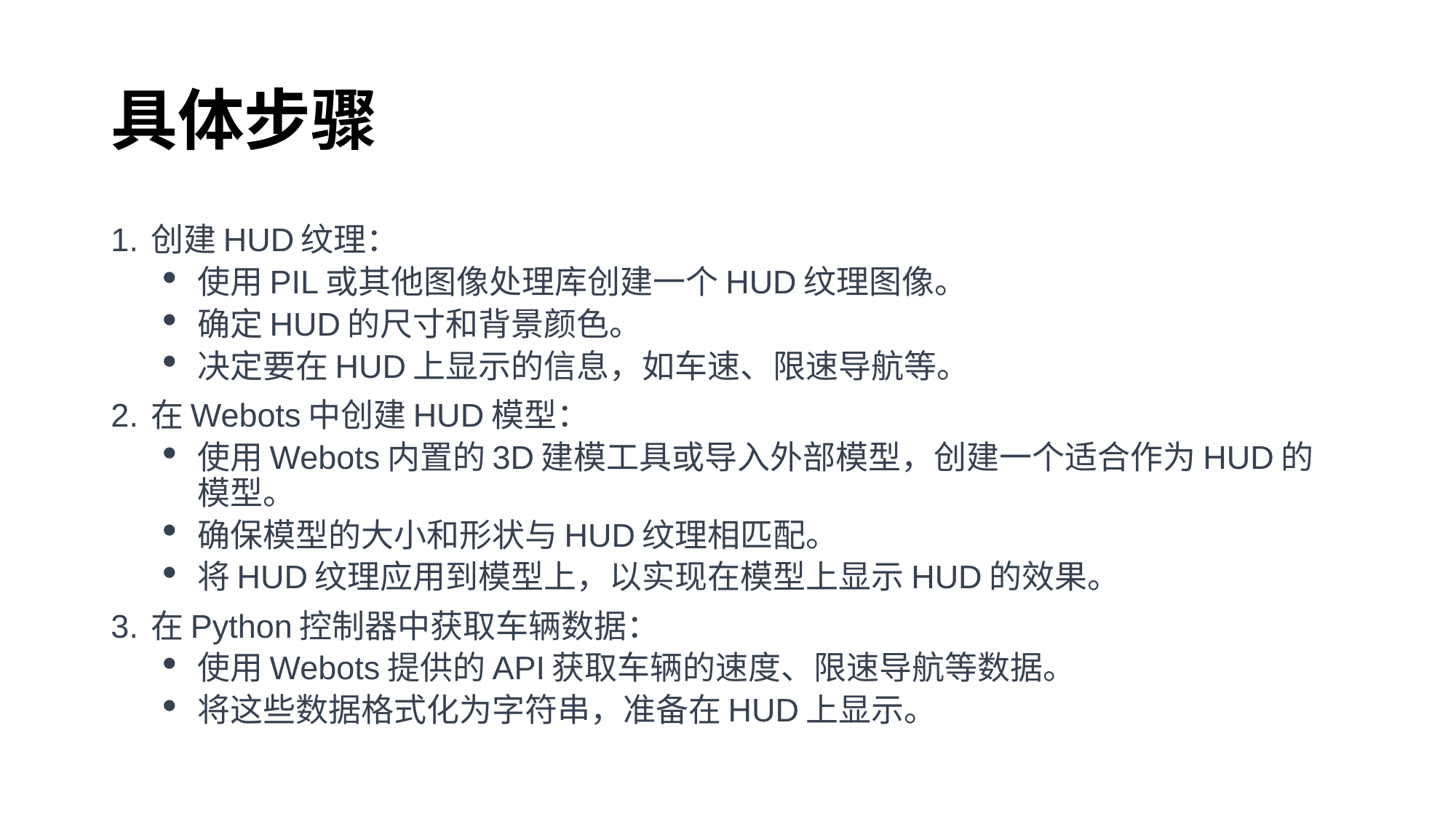

# 具体步骤
创建HUD纹理：
使用PIL或其他图像处理库创建一个HUD纹理图像。
确定HUD的尺寸和背景颜色。
决定要在HUD上显示的信息，如车速、限速导航等。
在Webots中创建HUD模型：
使用Webots内置的3D建模工具或导入外部模型，创建一个适合作为HUD的模型。
确保模型的大小和形状与HUD纹理相匹配。
将HUD纹理应用到模型上，以实现在模型上显示HUD的效果。
在Python控制器中获取车辆数据：
使用Webots提供的API获取车辆的速度、限速导航等数据。
将这些数据格式化为字符串，准备在HUD上显示。